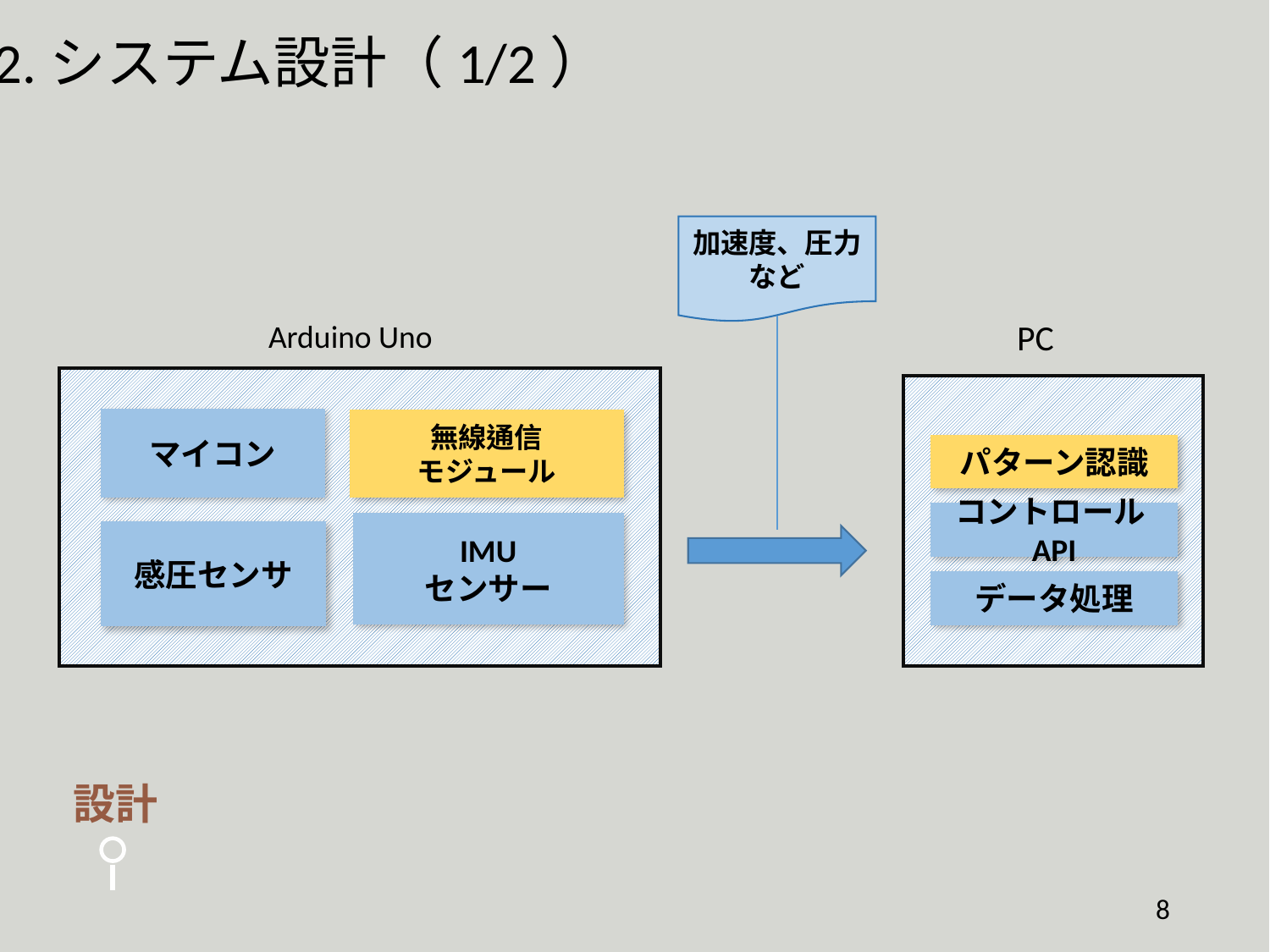

2.システム設計（1/2）
加速度、圧力など
PC
Arduino Uno

マイコン
無線通信
モジュール

IMU
センサー
感圧センサ

パターン認識
コントロールAPI
データ処理

設計

8